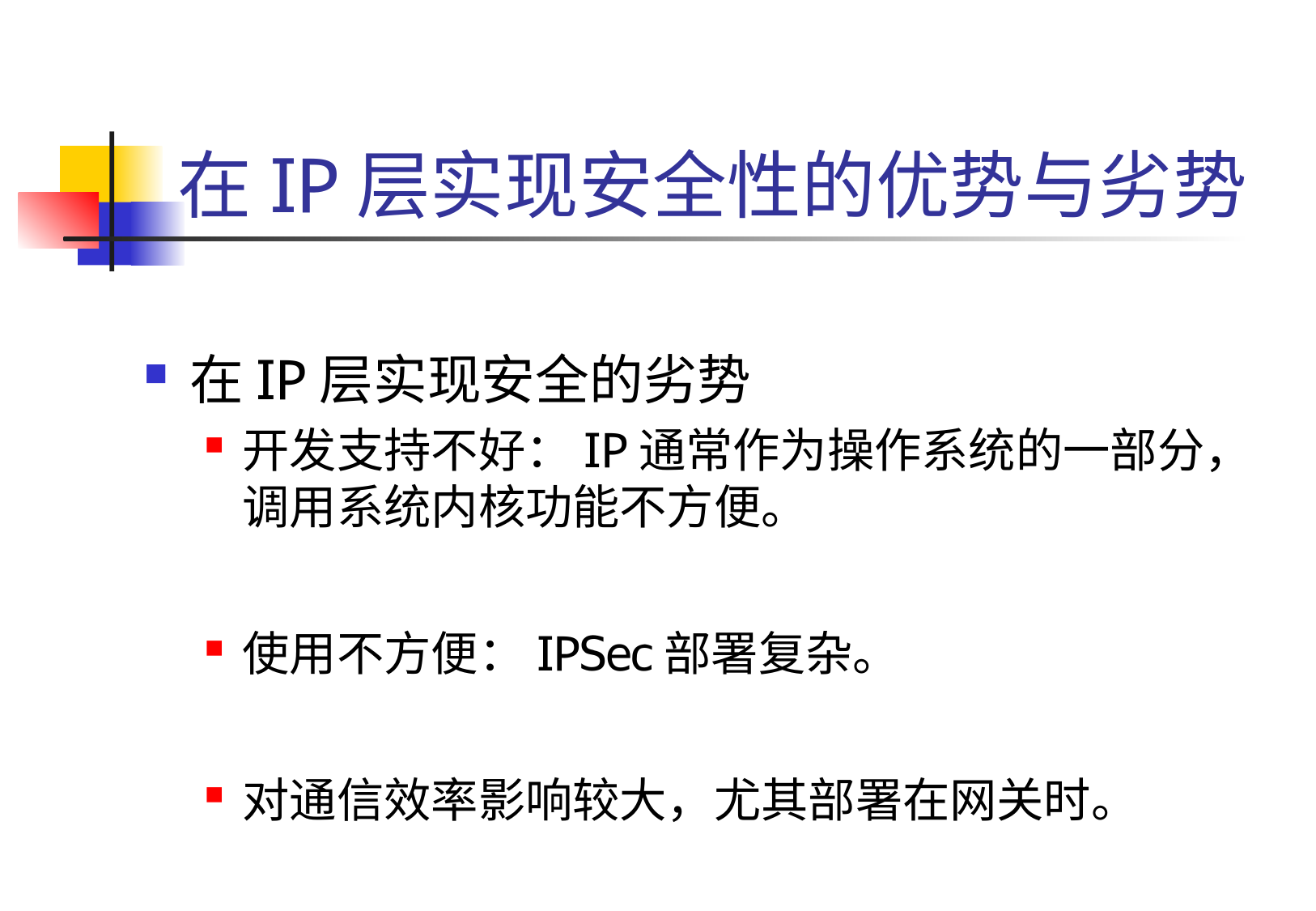

# 在IP层实现安全性的优势与劣势

在IP层实现安全的劣势
开发支持不好：IP通常作为操作系统的一部分，调用系统内核功能不方便。

使用不方便：IPSec部署复杂。

对通信效率影响较大，尤其部署在网关时。